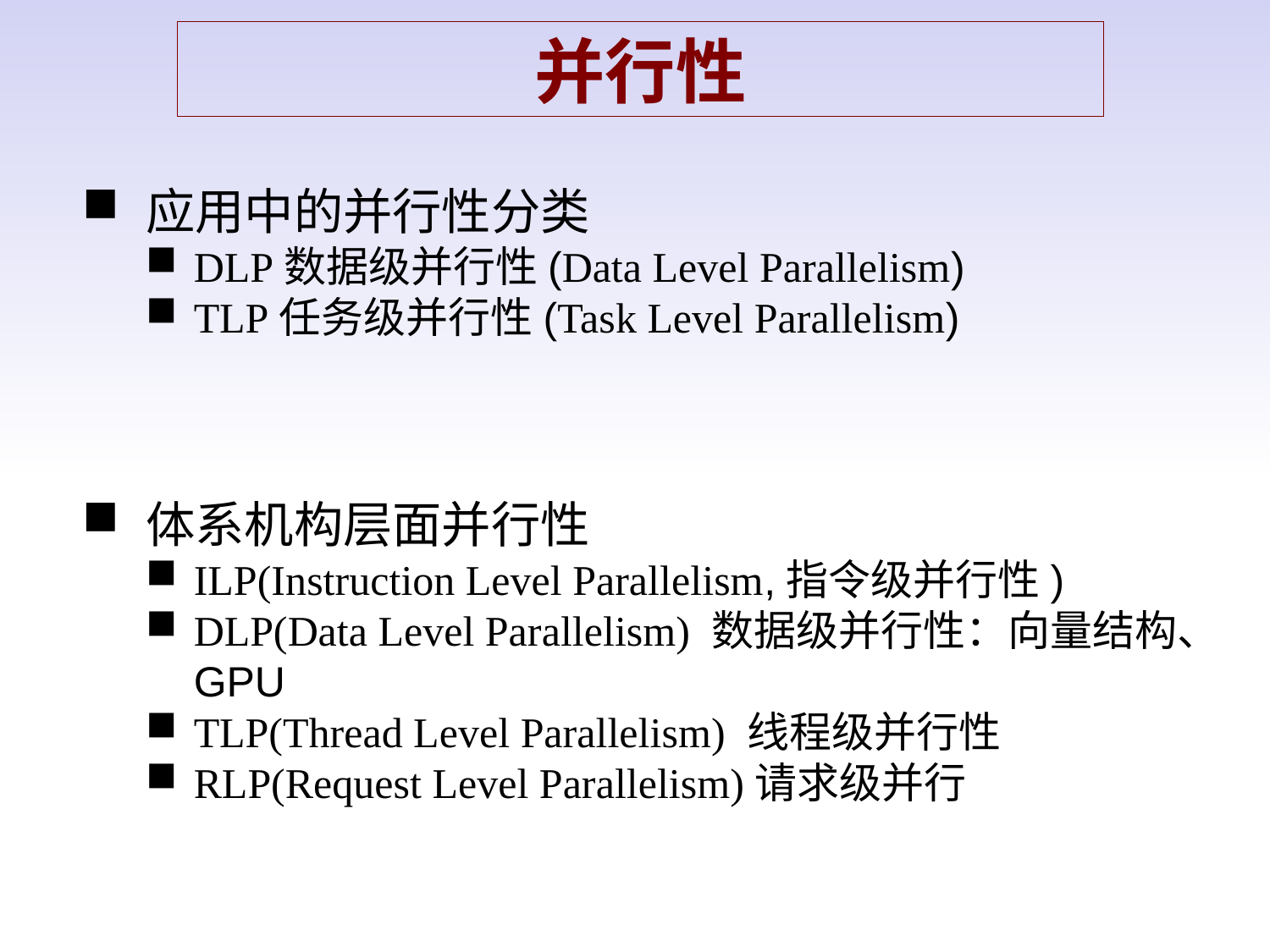

并行性
应用中的并行性分类
DLP数据级并行性(Data Level Parallelism)
TLP任务级并行性(Task Level Parallelism)

体系机构层面并行性
ILP(Instruction Level Parallelism,指令级并行性)
DLP(Data Level Parallelism) 数据级并行性：向量结构、GPU
TLP(Thread Level Parallelism) 线程级并行性
RLP(Request Level Parallelism)请求级并行